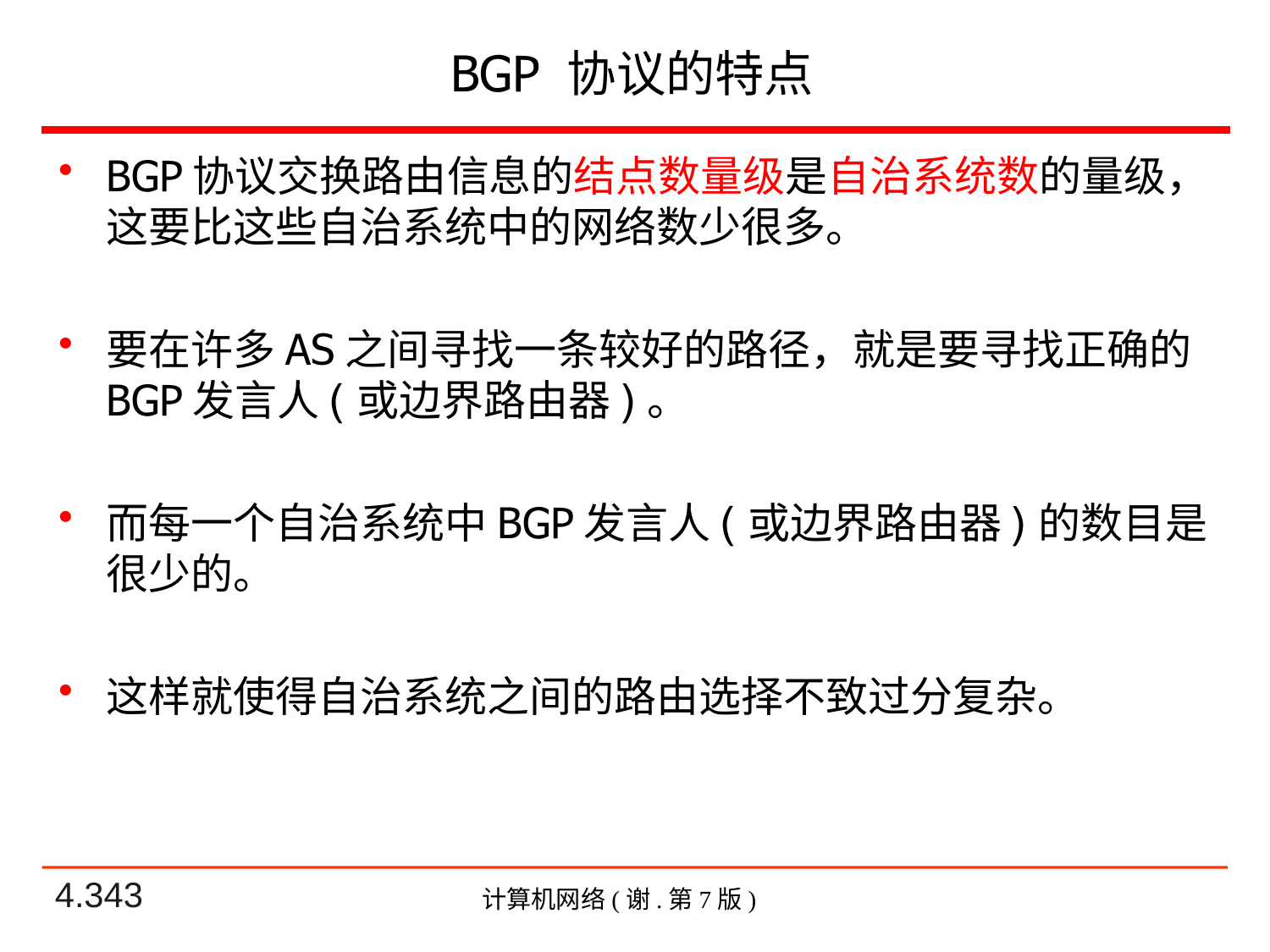

# BGP 协议的特点
BGP协议交换路由信息的结点数量级是自治系统数的量级，这要比这些自治系统中的网络数少很多。

要在许多AS之间寻找一条较好的路径，就是要寻找正确的BGP发言人(或边界路由器)。

而每一个自治系统中BGP发言人(或边界路由器)的数目是很少的。

这样就使得自治系统之间的路由选择不致过分复杂。